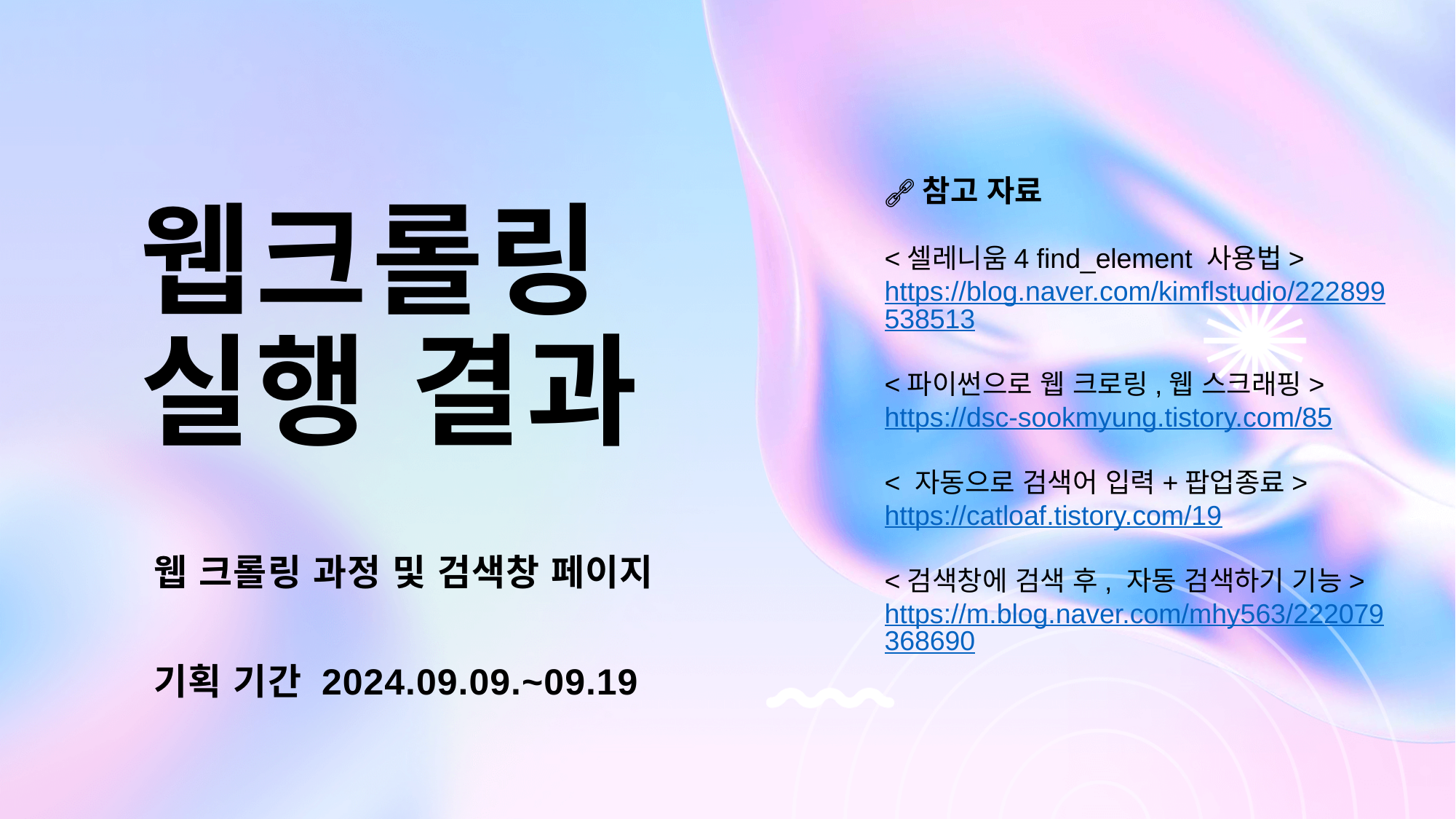

🔗참고 자료

<셀레니움4 find_element 사용법>
https://blog.naver.com/kimflstudio/222899538513

<파이썬으로 웹 크로링,웹 스크래핑>
https://dsc-sookmyung.tistory.com/85

< 자동으로 검색어 입력+팝업종료>
https://catloaf.tistory.com/19

<검색창에 검색 후, 자동 검색하기 기능>
https://m.blog.naver.com/mhy563/222079368690
# 웹크롤링 실행 결과
웹 크롤링 과정 및 검색창 페이지

기획 기간 2024.09.09.~09.19